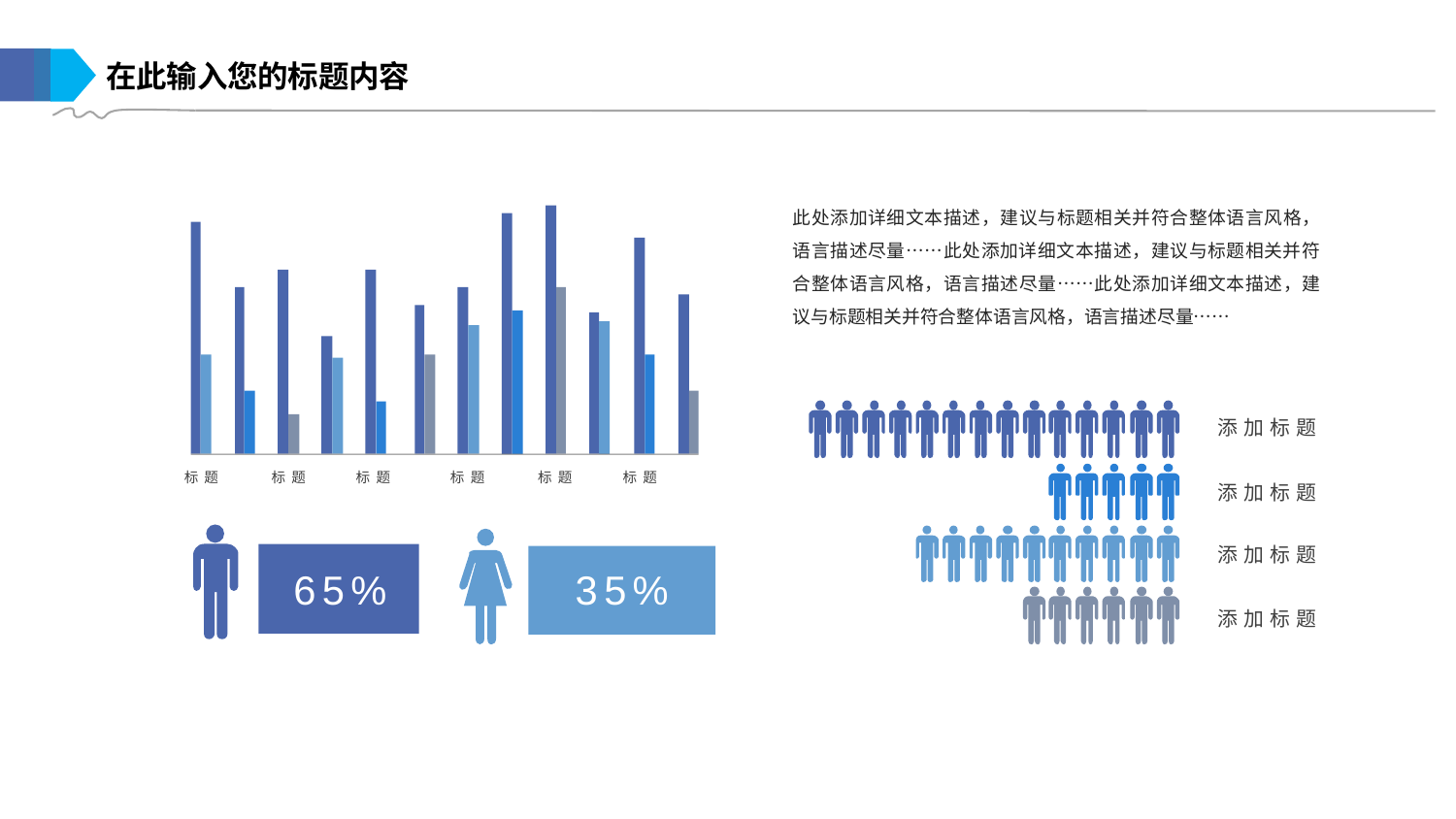

在此输入您的标题内容

此处添加详细文本描述，建议与标题相关并符合整体语言风格，语言描述尽量……此处添加详细文本描述，建议与标题相关并符合整体语言风格，语言描述尽量……此处添加详细文本描述，建议与标题相关并符合整体语言风格，语言描述尽量……

添加标题

标题
标题
标题
标题
标题
标题

添加标题

添加标题

65%
35%

添加标题